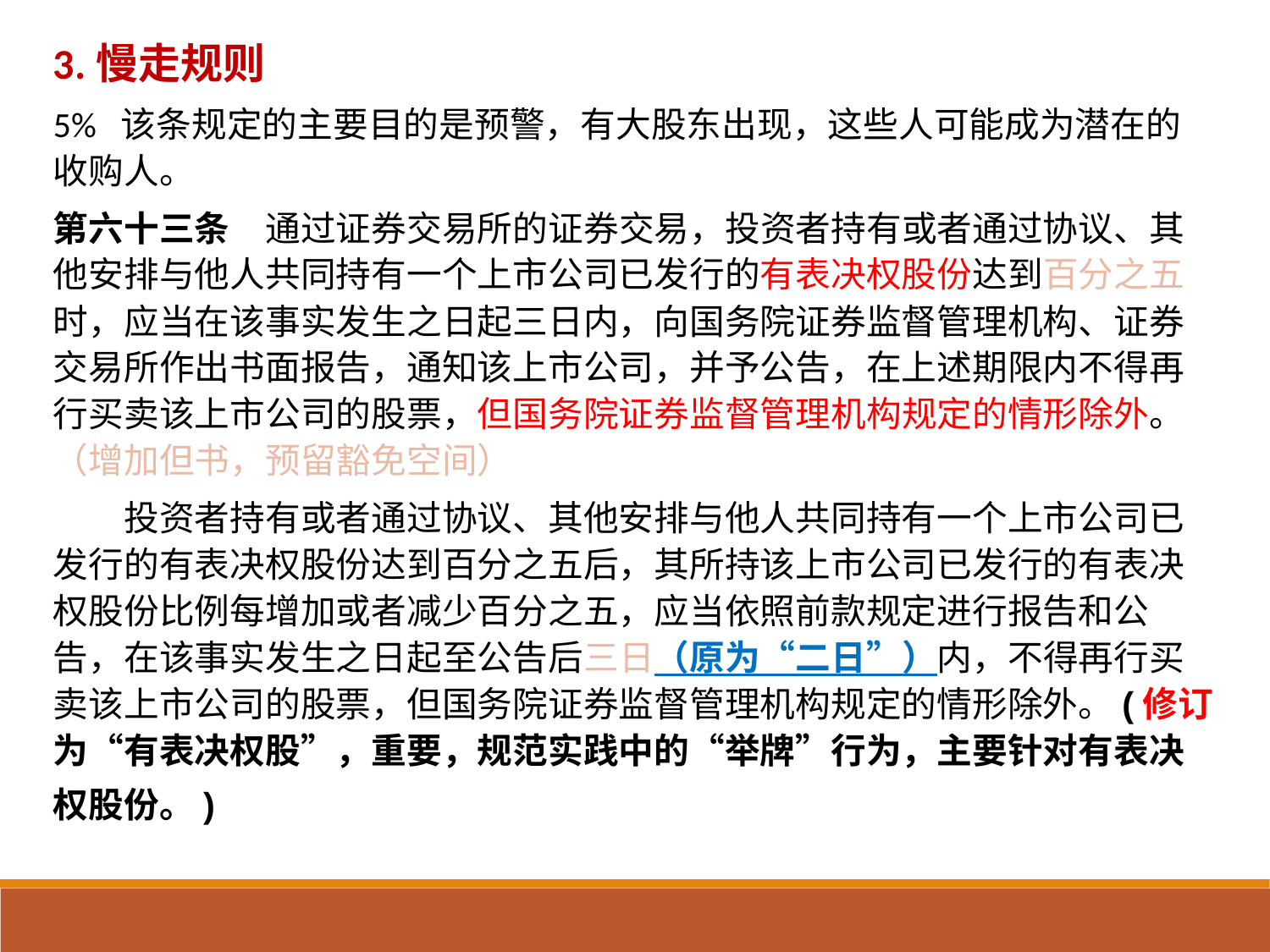

3.慢走规则
5%  该条规定的主要目的是预警，有大股东出现，这些人可能成为潜在的收购人。
第六十三条　通过证券交易所的证券交易，投资者持有或者通过协议、其他安排与他人共同持有一个上市公司已发行的有表决权股份达到百分之五时，应当在该事实发生之日起三日内，向国务院证券监督管理机构、证券交易所作出书面报告，通知该上市公司，并予公告，在上述期限内不得再行买卖该上市公司的股票，但国务院证券监督管理机构规定的情形除外。（增加但书，预留豁免空间）
　　投资者持有或者通过协议、其他安排与他人共同持有一个上市公司已发行的有表决权股份达到百分之五后，其所持该上市公司已发行的有表决权股份比例每增加或者减少百分之五，应当依照前款规定进行报告和公告，在该事实发生之日起至公告后三日（原为“二日”）内，不得再行买卖该上市公司的股票，但国务院证券监督管理机构规定的情形除外。(修订为“有表决权股”，重要，规范实践中的“举牌”行为，主要针对有表决权股份。)